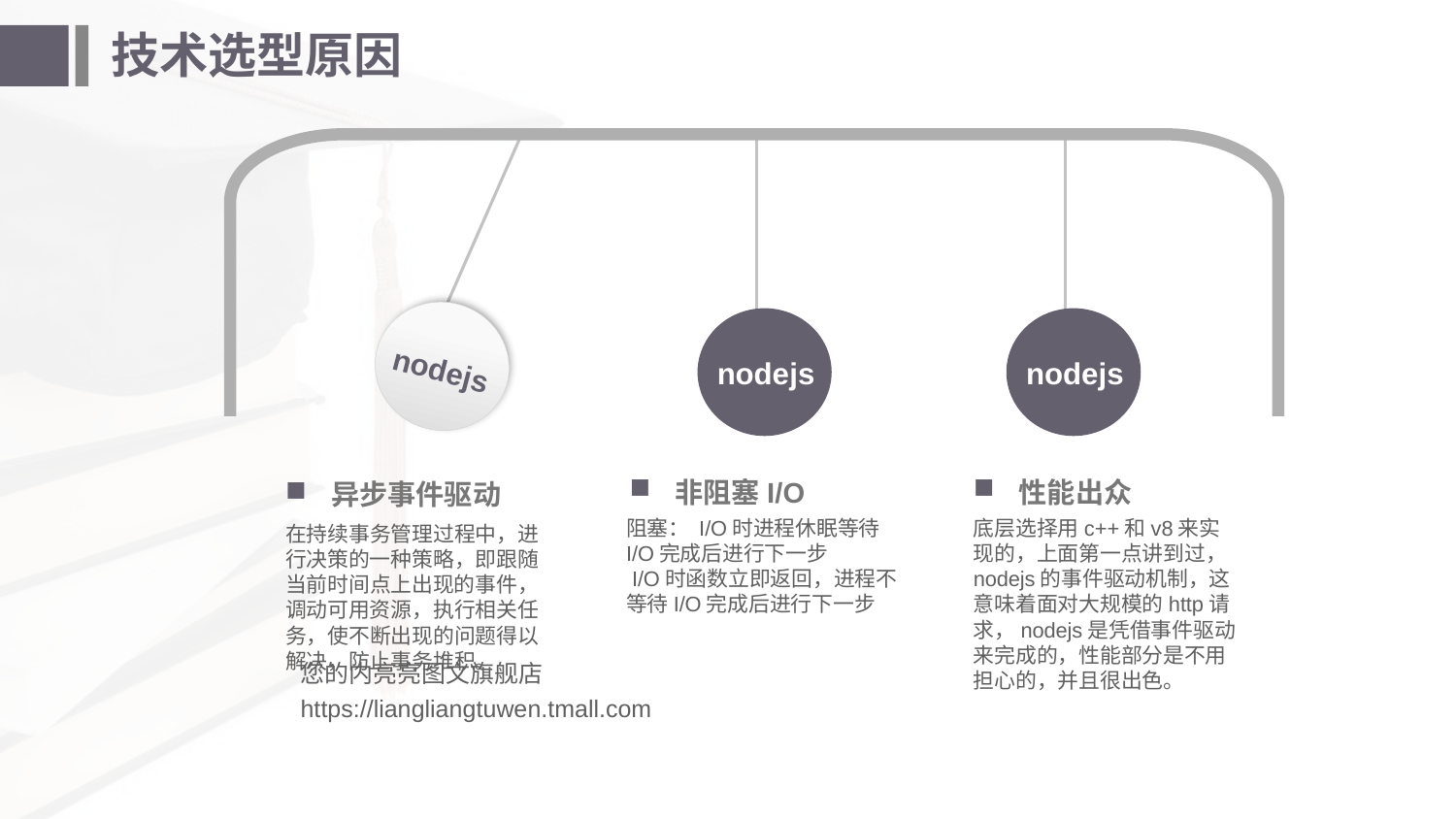

# 技术选型原因

nodejs
nodejs
nodejs
非阻塞I/O
性能出众
异步事件驱动
阻塞： I/O时进程休眠等待I/O完成后进行下一步
 I/O时函数立即返回，进程不等待I/O完成后进行下一步
底层选择用c++和v8来实现的，上面第一点讲到过，nodejs的事件驱动机制，这意味着面对大规模的http请求，nodejs是凭借事件驱动来完成的，性能部分是不用担心的，并且很出色。
在持续事务管理过程中，进行决策的一种策略，即跟随当前时间点上出现的事件，调动可用资源，执行相关任务，使不断出现的问题得以解决，防止事务堆积。
您的内亮亮图文旗舰店
https://liangliangtuwen.tmall.com